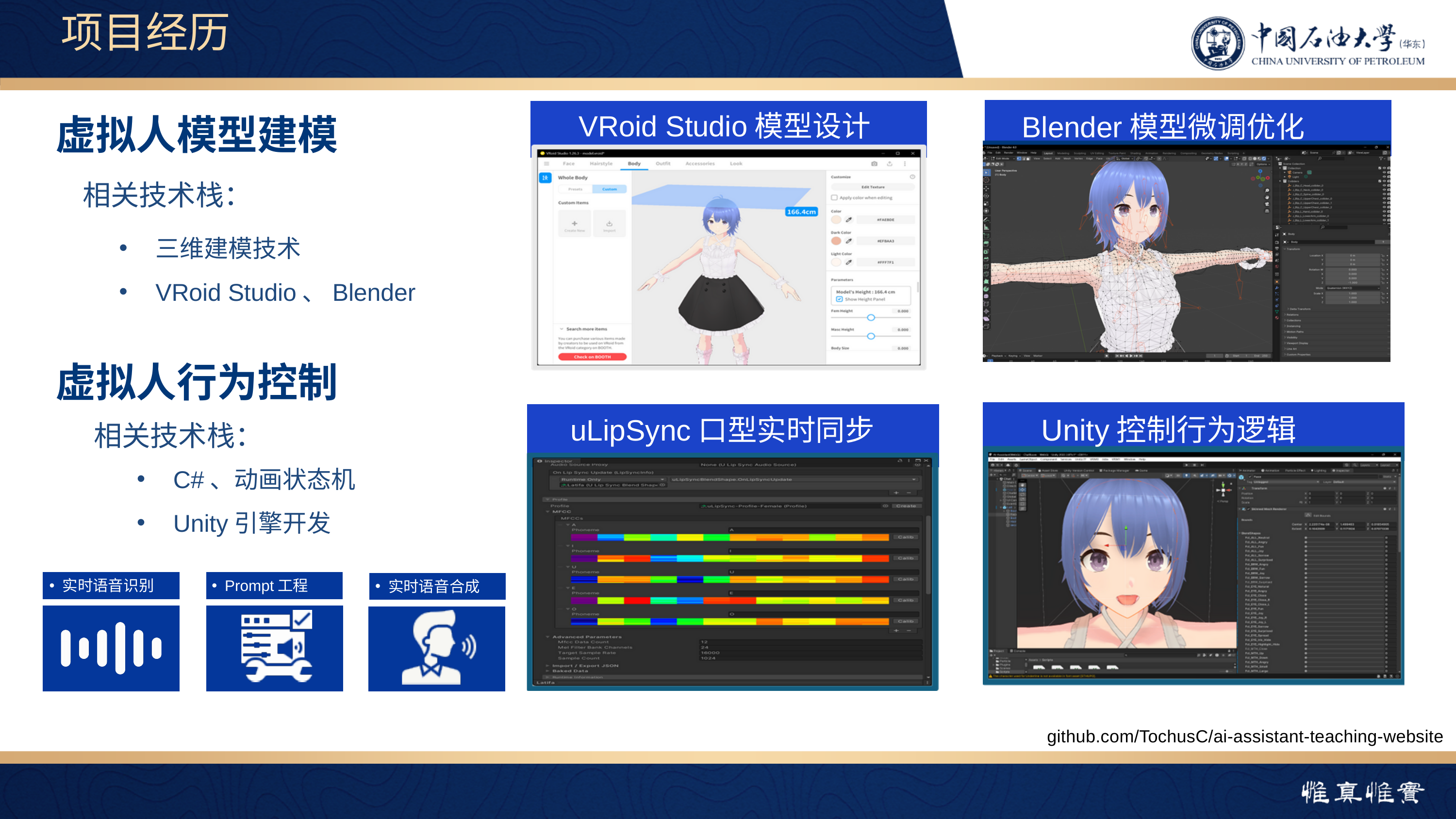

项目经历

   Blender模型微调优化

虚拟人模型建模

VRoid Studio模型设计

相关技术栈：
三维建模技术
VRoid Studio、Blender
虚拟人行为控制
相关技术栈：

    Unity控制行为逻辑

uLipSync口型实时同步

C#、动画状态机
Unity引擎开发

Prompt工程
实时语音识别
实时语音合成

github.com/TochusC/ai-assistant-teaching-website